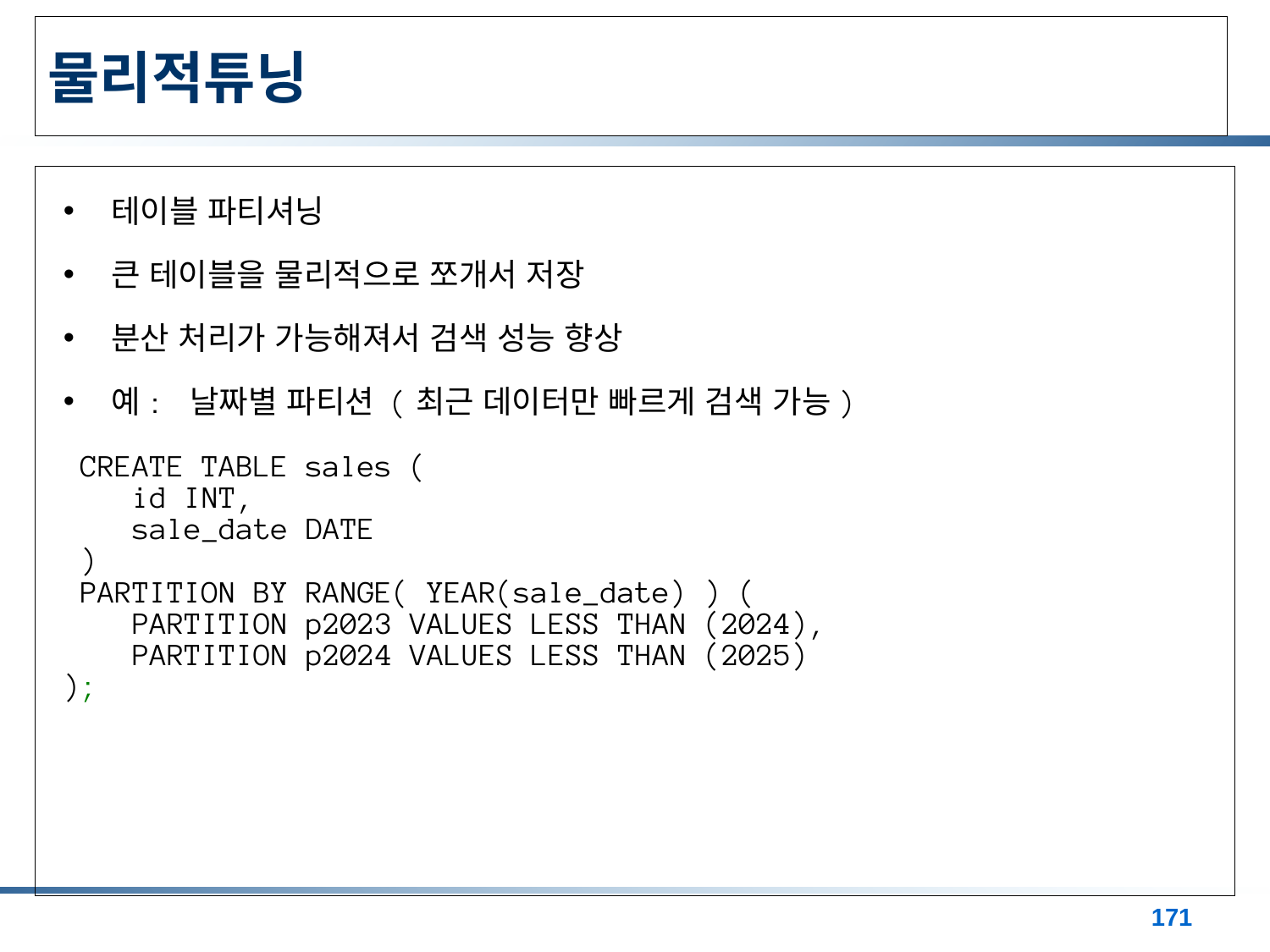

# 물리적튜닝
테이블 파티셔닝
큰 테이블을 물리적으로 쪼개서 저장
분산 처리가 가능해져서 검색 성능 향상
예: 날짜별 파티션 (최근 데이터만 빠르게 검색 가능)

 CREATE TABLE sales (
    id INT,
    sale_date DATE
 )
 PARTITION BY RANGE( YEAR(sale_date) ) (
    PARTITION p2023 VALUES LESS THAN (2024),
    PARTITION p2024 VALUES LESS THAN (2025)
);